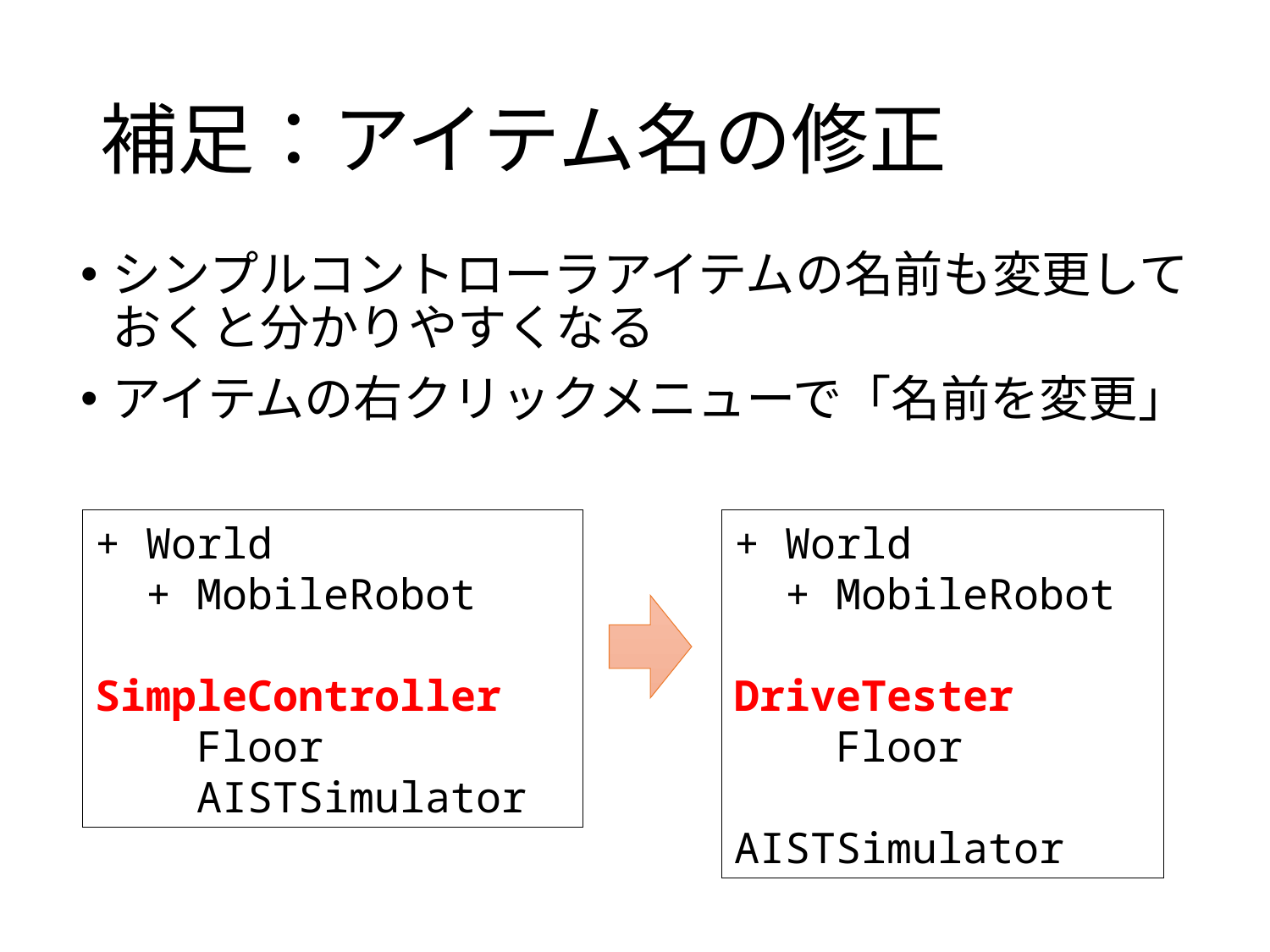

# 補足：アイテム名の修正
シンプルコントローラアイテムの名前も変更しておくと分かりやすくなる
アイテムの右クリックメニューで「名前を変更」

+ World
  + MobileRobot
      SimpleController
    Floor
    AISTSimulator
+ World
  + MobileRobot
      DriveTester
    Floor
    AISTSimulator